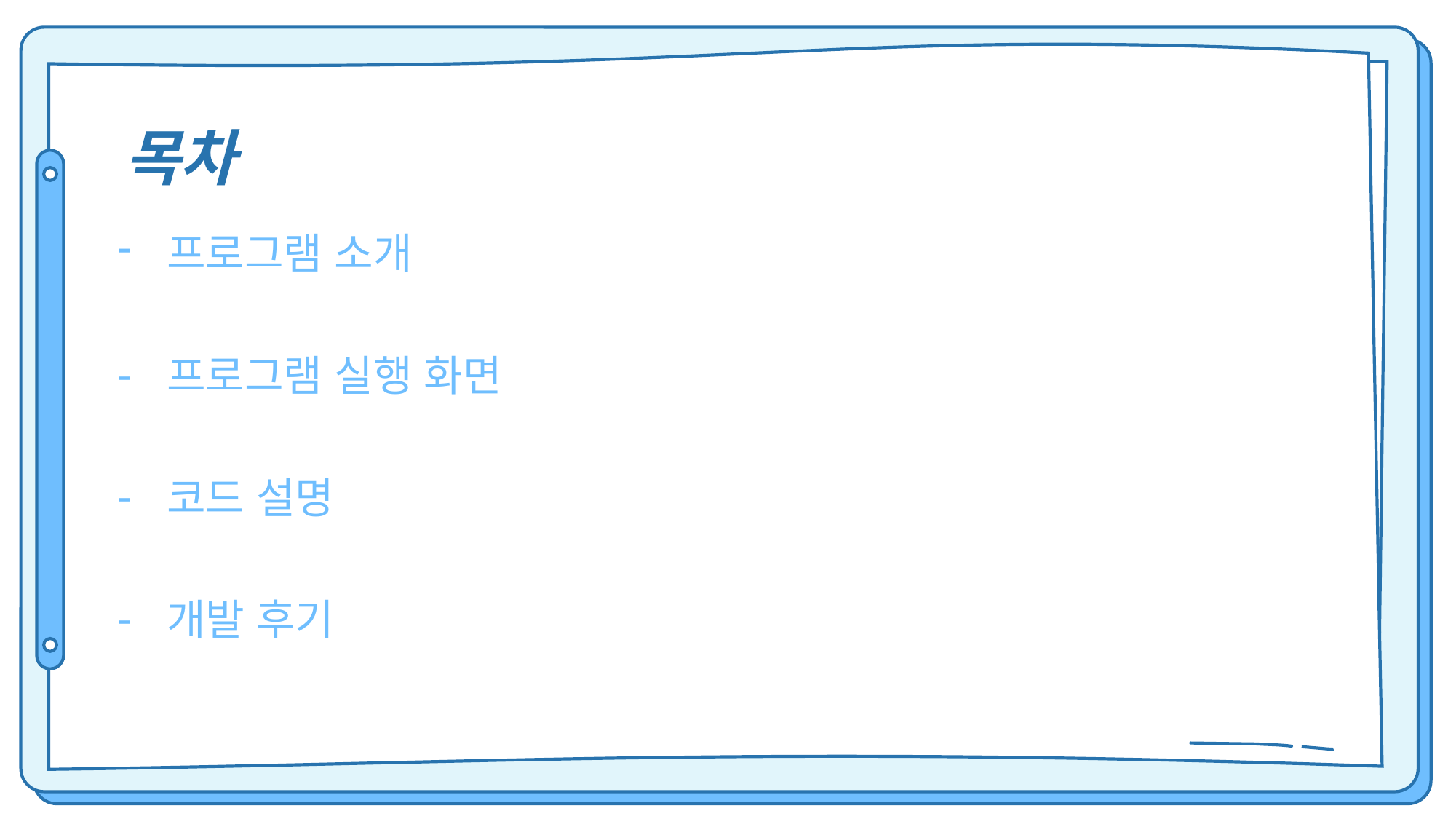

목차
 프로그램 소개

 프로그램 실행 화면

 코드 설명

 개발 후기